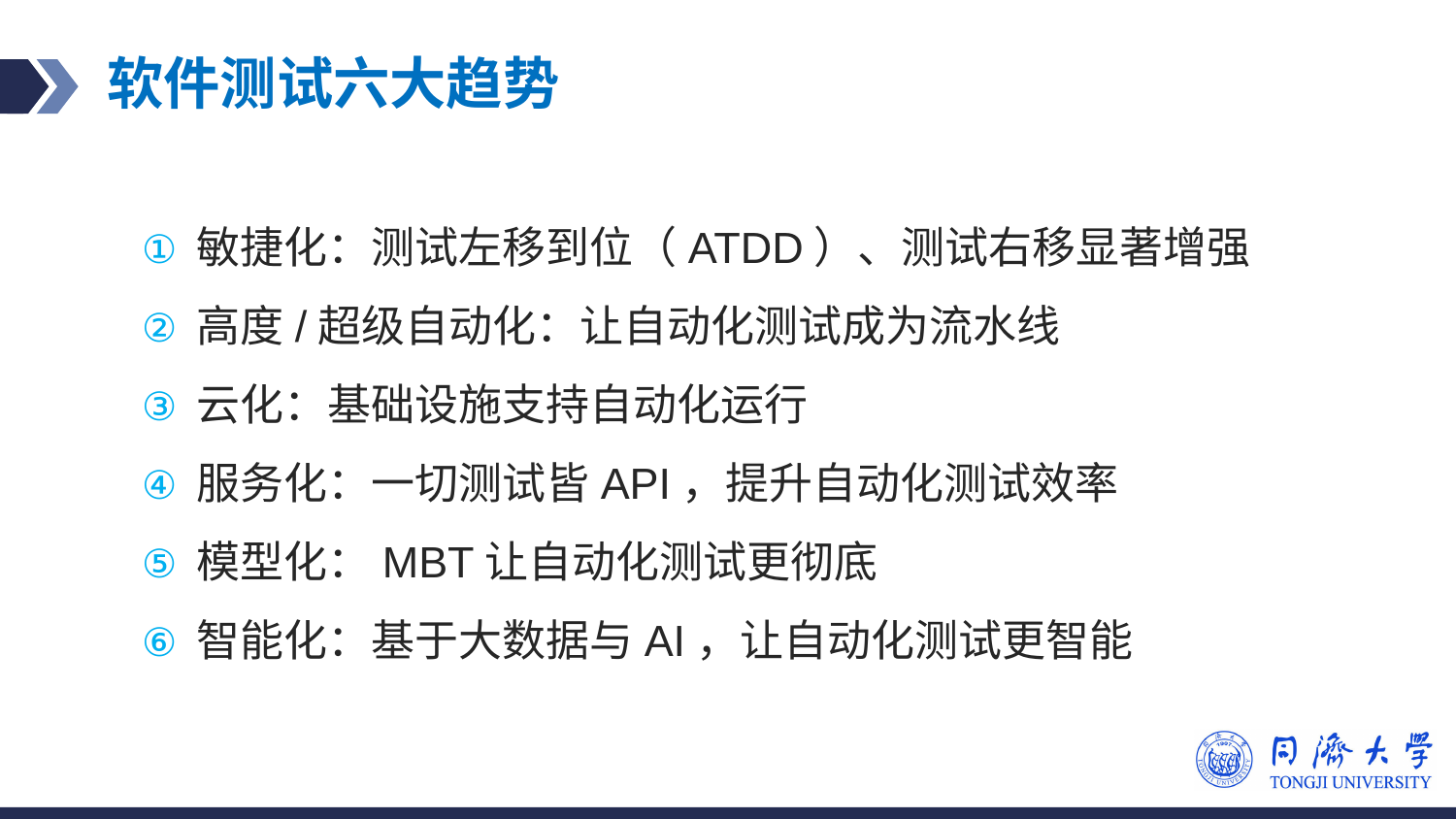

# 软件测试六大趋势
敏捷化：测试左移到位（ATDD）、测试右移显著增强
高度/超级自动化：让自动化测试成为流水线
云化：基础设施支持自动化运行
服务化：一切测试皆API，提升自动化测试效率
模型化：MBT让自动化测试更彻底
智能化：基于大数据与AI，让自动化测试更智能